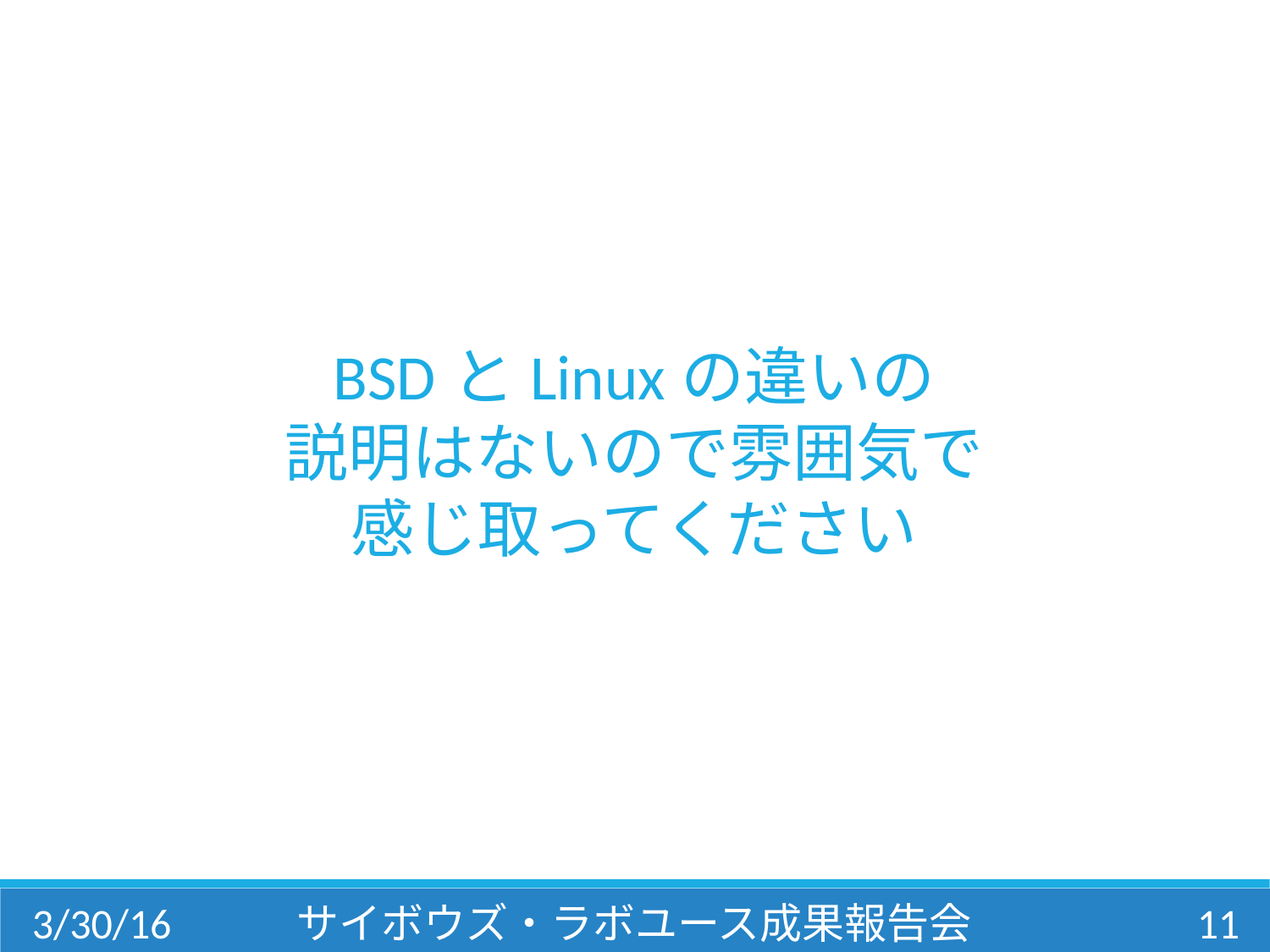

BSDとLinuxの違いの
説明はないので雰囲気で
感じ取ってください
3/30/16
サイボウズ・ラボユース成果報告会
11